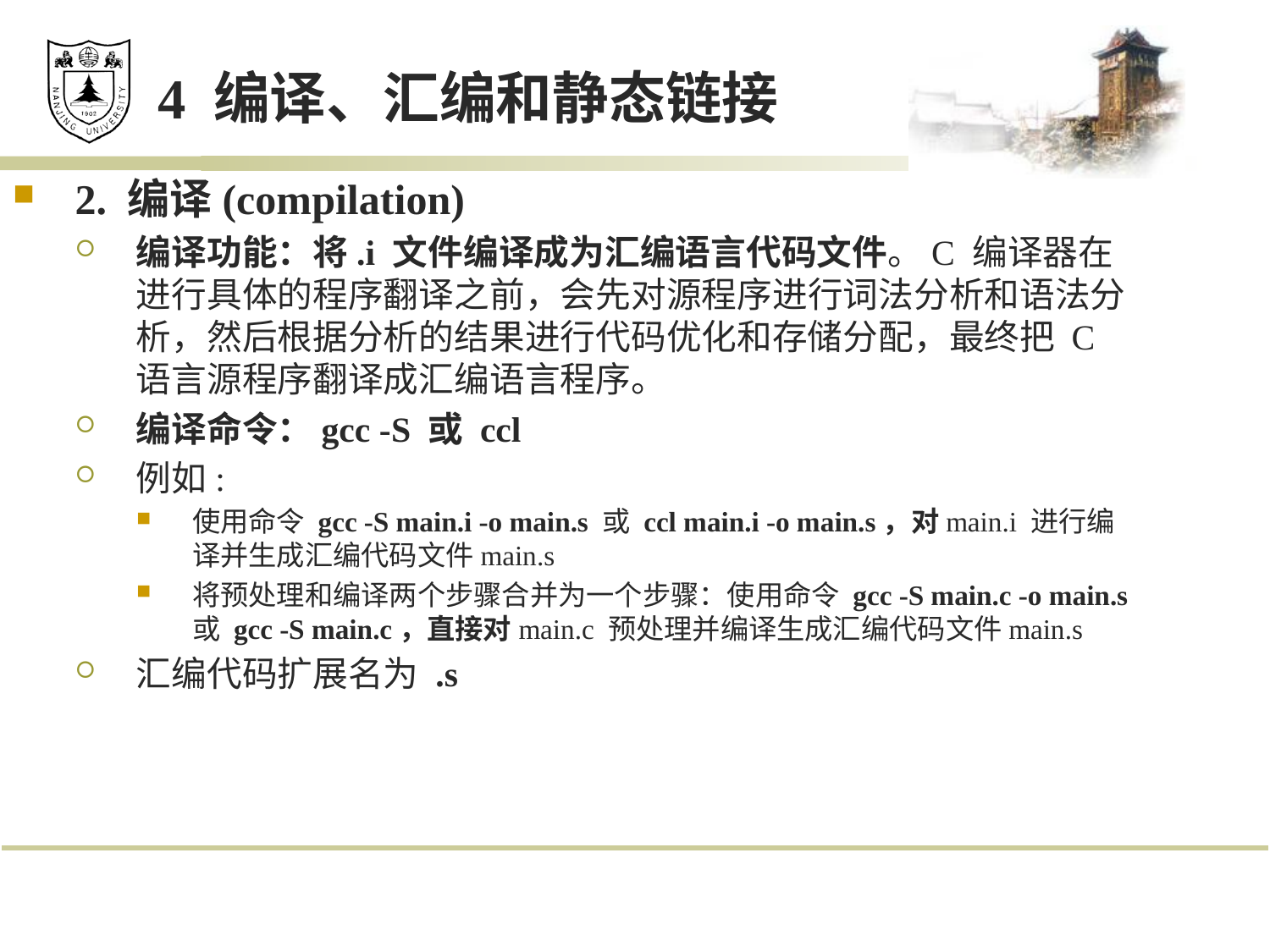

# 4 编译、汇编和静态链接
2. 编译(compilation)
编译功能：将.i 文件编译成为汇编语言代码文件。C 编译器在进行具体的程序翻译之前，会先对源程序进行词法分析和语法分析，然后根据分析的结果进行代码优化和存储分配，最终把 C 语言源程序翻译成汇编语言程序。
编译命令：gcc -S 或 ccl
例如:
使用命令 gcc -S main.i -o main.s 或 ccl main.i -o main.s，对main.i 进行编译并生成汇编代码文件main.s
将预处理和编译两个步骤合并为一个步骤：使用命令 gcc -S main.c -o main.s 或 gcc -S main.c，直接对main.c 预处理并编译生成汇编代码文件main.s
汇编代码扩展名为 .s